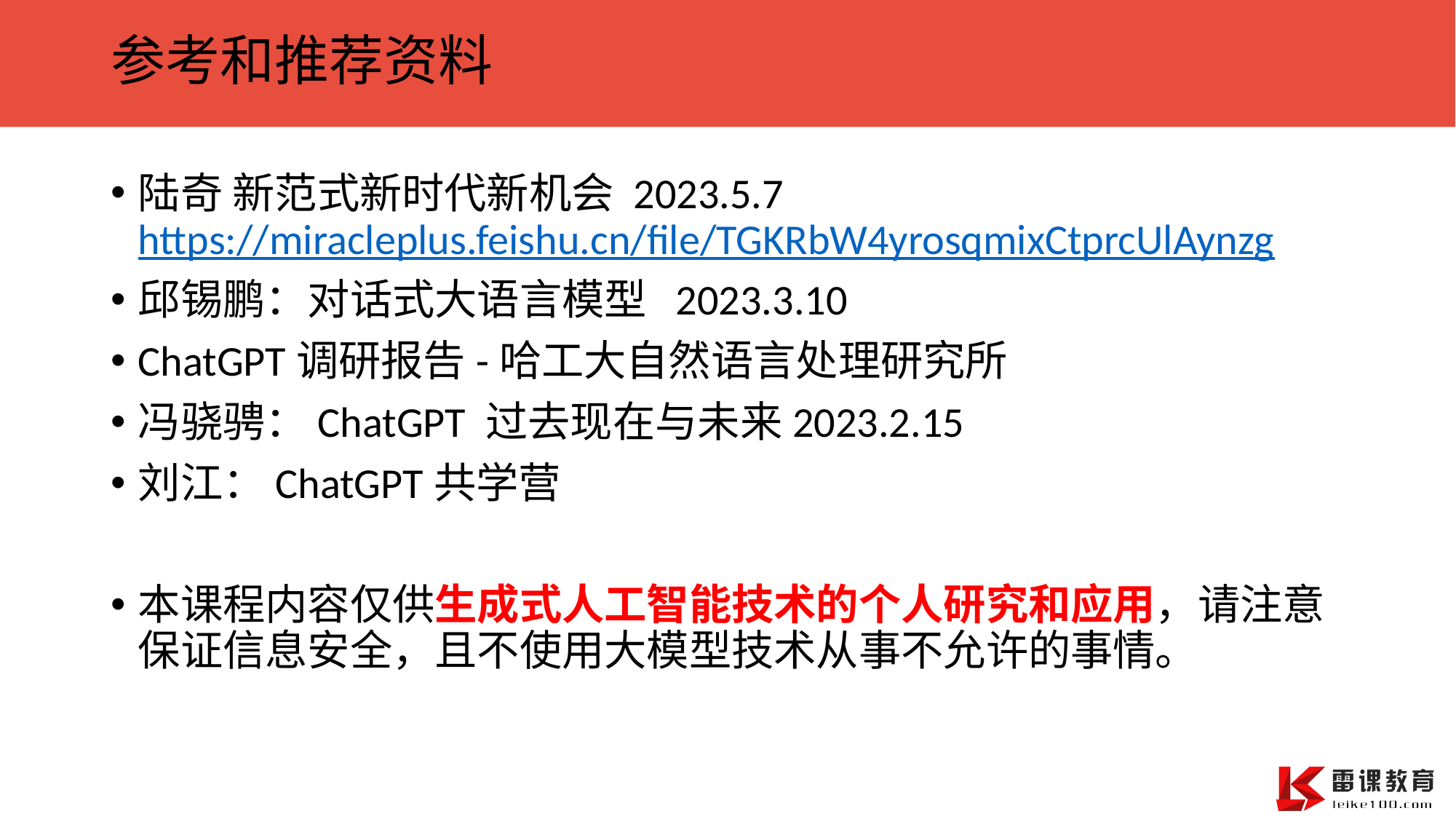

# 参考和推荐资料
陆奇 新范式新时代新机会 2023.5.7 https://miracleplus.feishu.cn/file/TGKRbW4yrosqmixCtprcUlAynzg
邱锡鹏：对话式大语言模型  2023.3.10
ChatGPT调研报告-哈工大自然语言处理研究所
冯骁骋：ChatGPT 过去现在与未来2023.2.15
刘江：ChatGPT共学营

本课程内容仅供生成式人工智能技术的个人研究和应用，请注意保证信息安全，且不使用大模型技术从事不允许的事情。